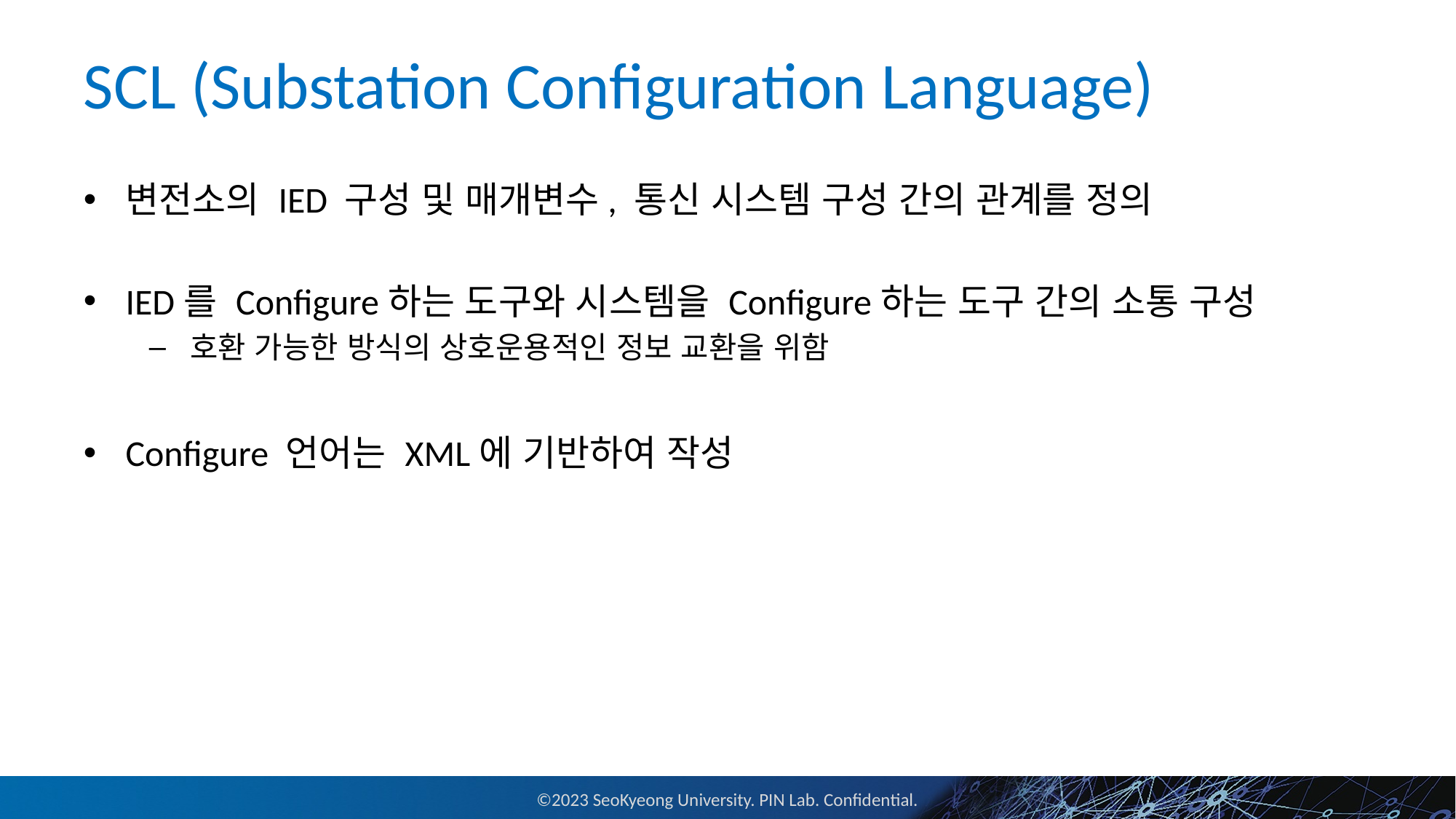

# SCL (Substation Configuration Language)
변전소의 IED 구성 및 매개변수, 통신 시스템 구성 간의 관계를 정의

IED를 Configure하는 도구와 시스템을 Configure하는 도구 간의 소통 구성
호환 가능한 방식의 상호운용적인 정보 교환을 위함

Configure 언어는 XML에 기반하여 작성